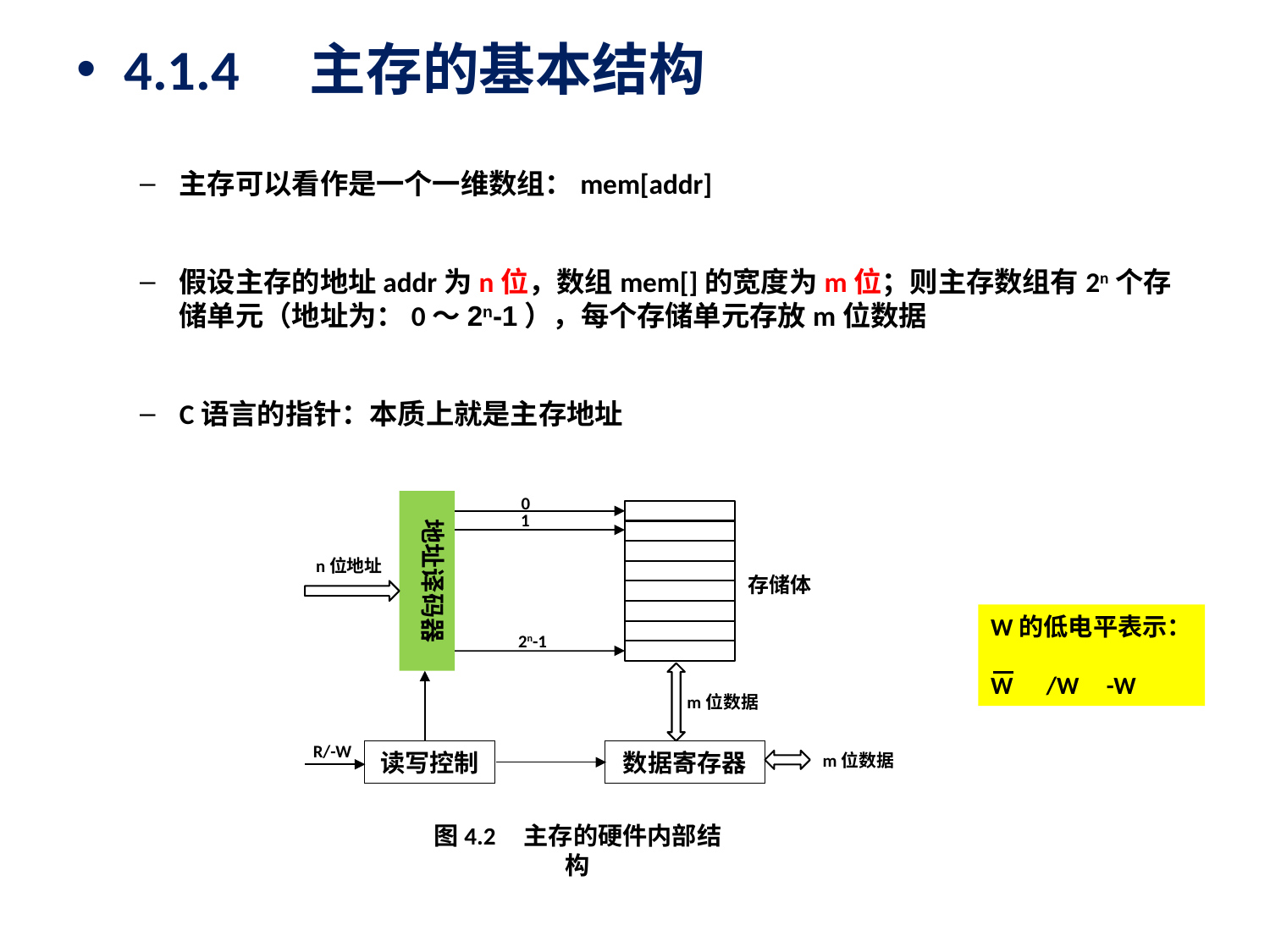

4.1.4　主存的基本结构

主存可以看作是一个一维数组：mem[addr]

假设主存的地址addr为n位，数组mem[]的宽度为m位；则主存数组有2n个存储单元（地址为：0～2n-1），每个存储单元存放m位数据

C语言的指针：本质上就是主存地址

0
2n-1
1
地址译码器

读写控制
数据寄存器

存储体
n位地址
m位数据
R/-W
m位数据
图4.2    主存的硬件内部结构
W的低电平表示：

W      /W     -W